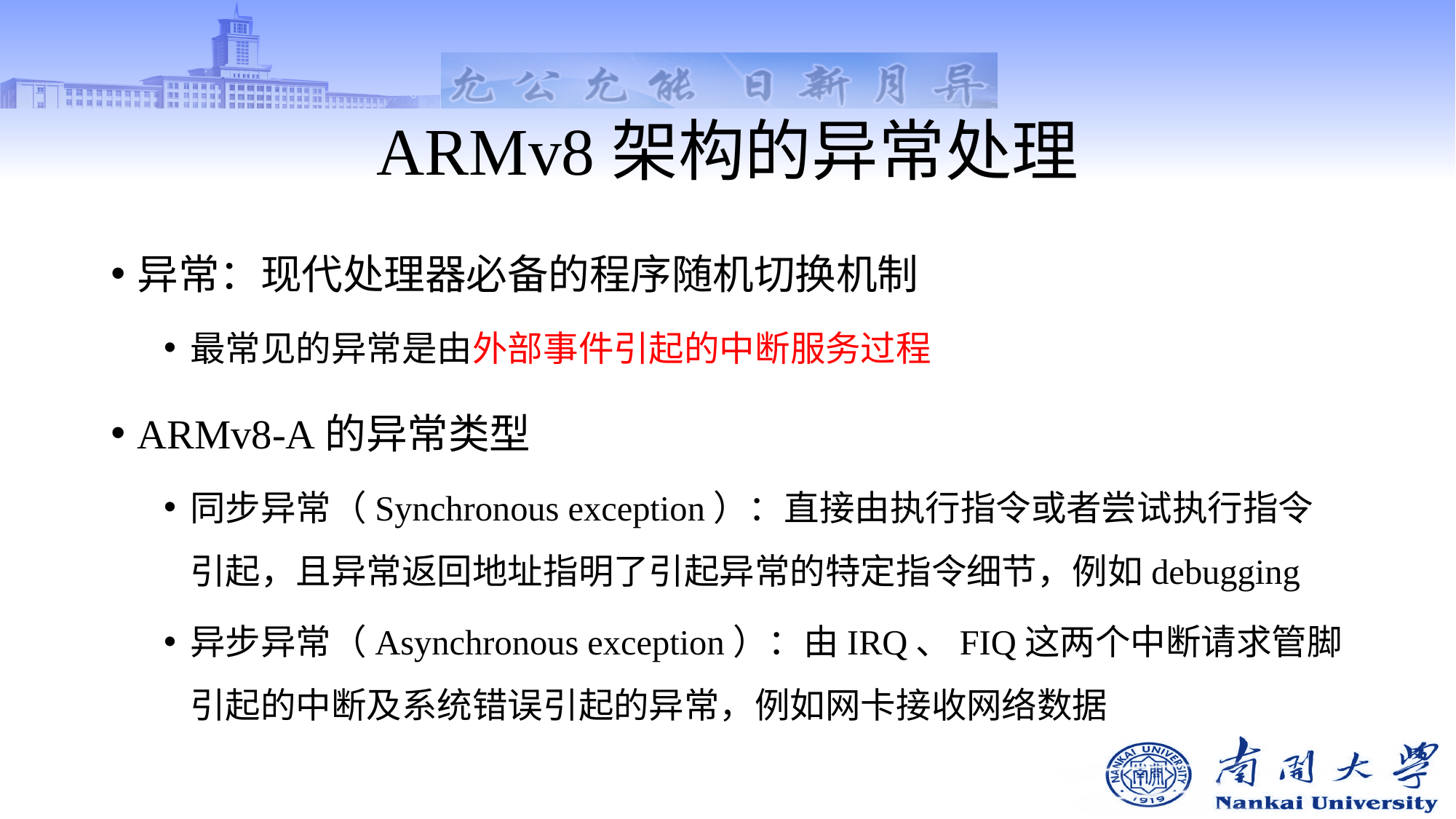

# ARMv8架构的异常处理
异常：现代处理器必备的程序随机切换机制
最常见的异常是由外部事件引起的中断服务过程
ARMv8-A的异常类型
同步异常（Synchronous exception）：直接由执行指令或者尝试执行指令引起，且异常返回地址指明了引起异常的特定指令细节，例如debugging
异步异常（Asynchronous exception）：由IRQ、FIQ这两个中断请求管脚引起的中断及系统错误引起的异常，例如网卡接收网络数据